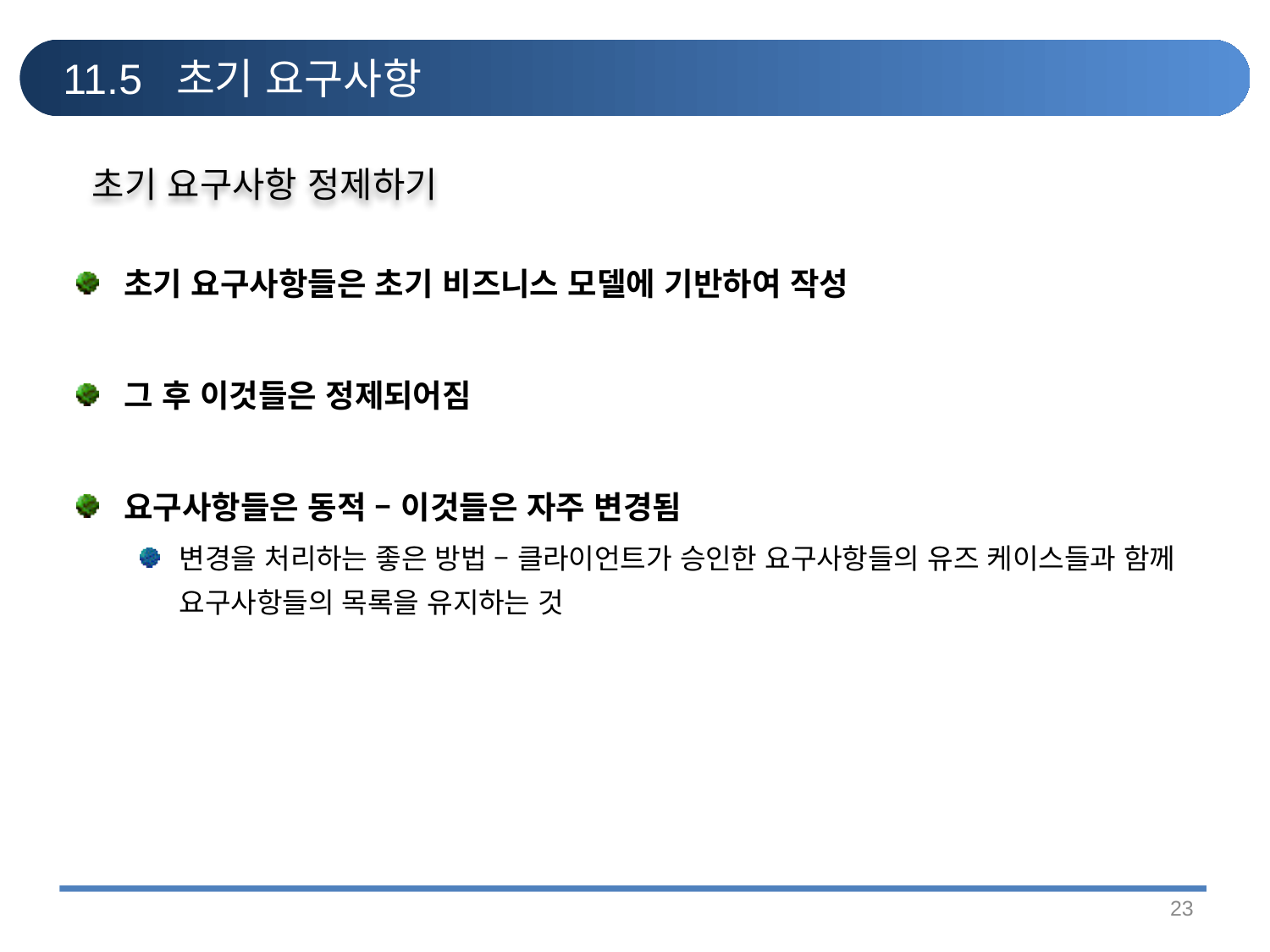

# 11.5  초기 요구사항
초기 요구사항 정제하기
초기 요구사항들은 초기 비즈니스 모델에 기반하여 작성

그 후 이것들은 정제되어짐

요구사항들은 동적 – 이것들은 자주 변경됨
변경을 처리하는 좋은 방법 – 클라이언트가 승인한 요구사항들의 유즈 케이스들과 함께 요구사항들의 목록을 유지하는 것

23